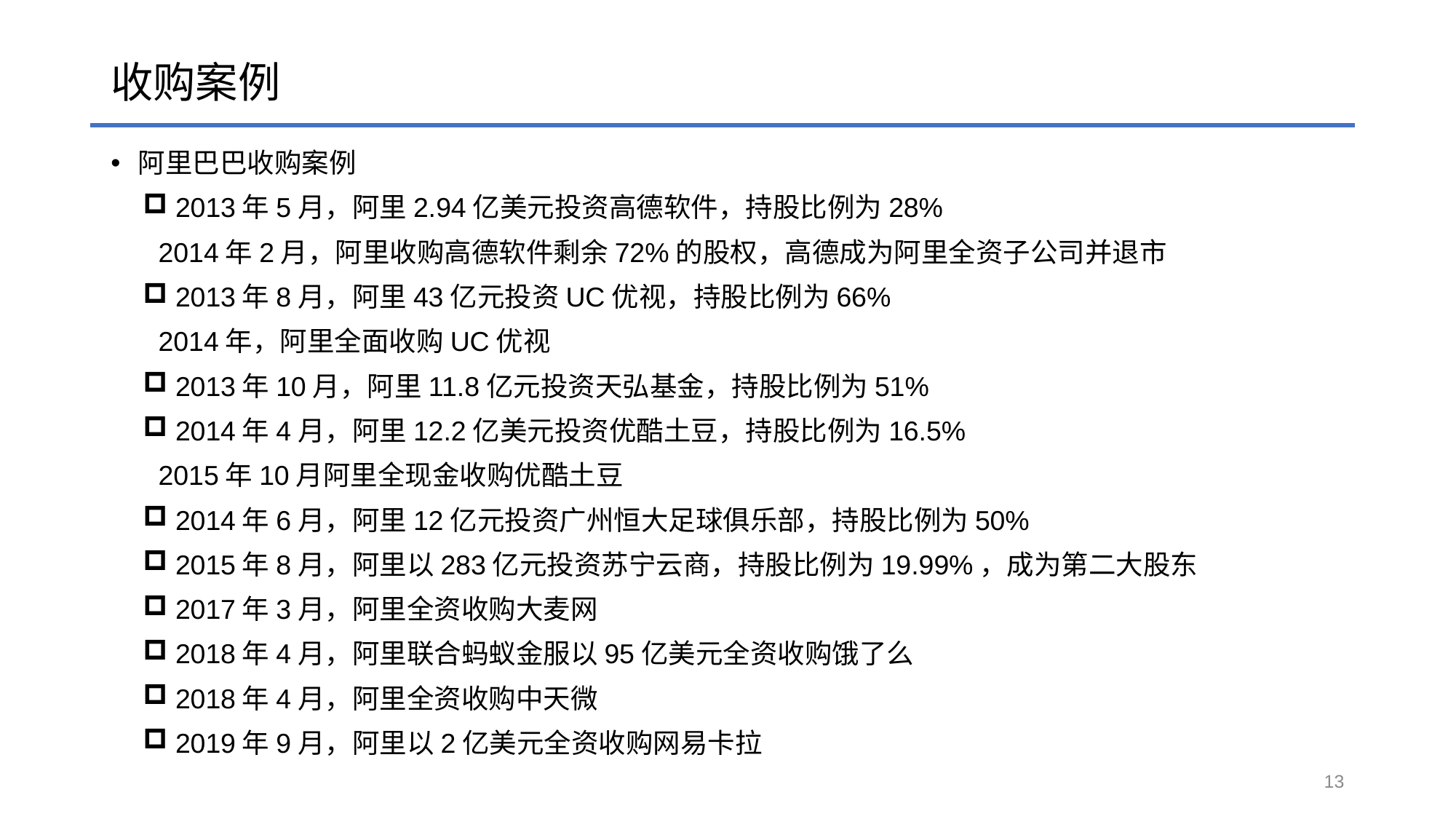

# 收购案例
阿里巴巴收购案例
2013年5月，阿里2.94亿美元投资高德软件，持股比例为28%
  2014年2月，阿里收购高德软件剩余72%的股权，高德成为阿里全资子公司并退市
2013年8月，阿里43亿元投资UC优视，持股比例为66%
  2014年，阿里全面收购UC优视
2013年10月，阿里11.8亿元投资天弘基金，持股比例为51%
2014年4月，阿里12.2亿美元投资优酷土豆，持股比例为16.5%
  2015年10月阿里全现金收购优酷土豆
2014年6月，阿里12亿元投资广州恒大足球俱乐部，持股比例为50%
2015年8月，阿里以283亿元投资苏宁云商，持股比例为19.99%，成为第二大股东
2017年3月，阿里全资收购大麦网
2018年4月，阿里联合蚂蚁金服以95亿美元全资收购饿了么
2018年4月，阿里全资收购中天微
2019年9月，阿里以2亿美元全资收购网易卡拉
13